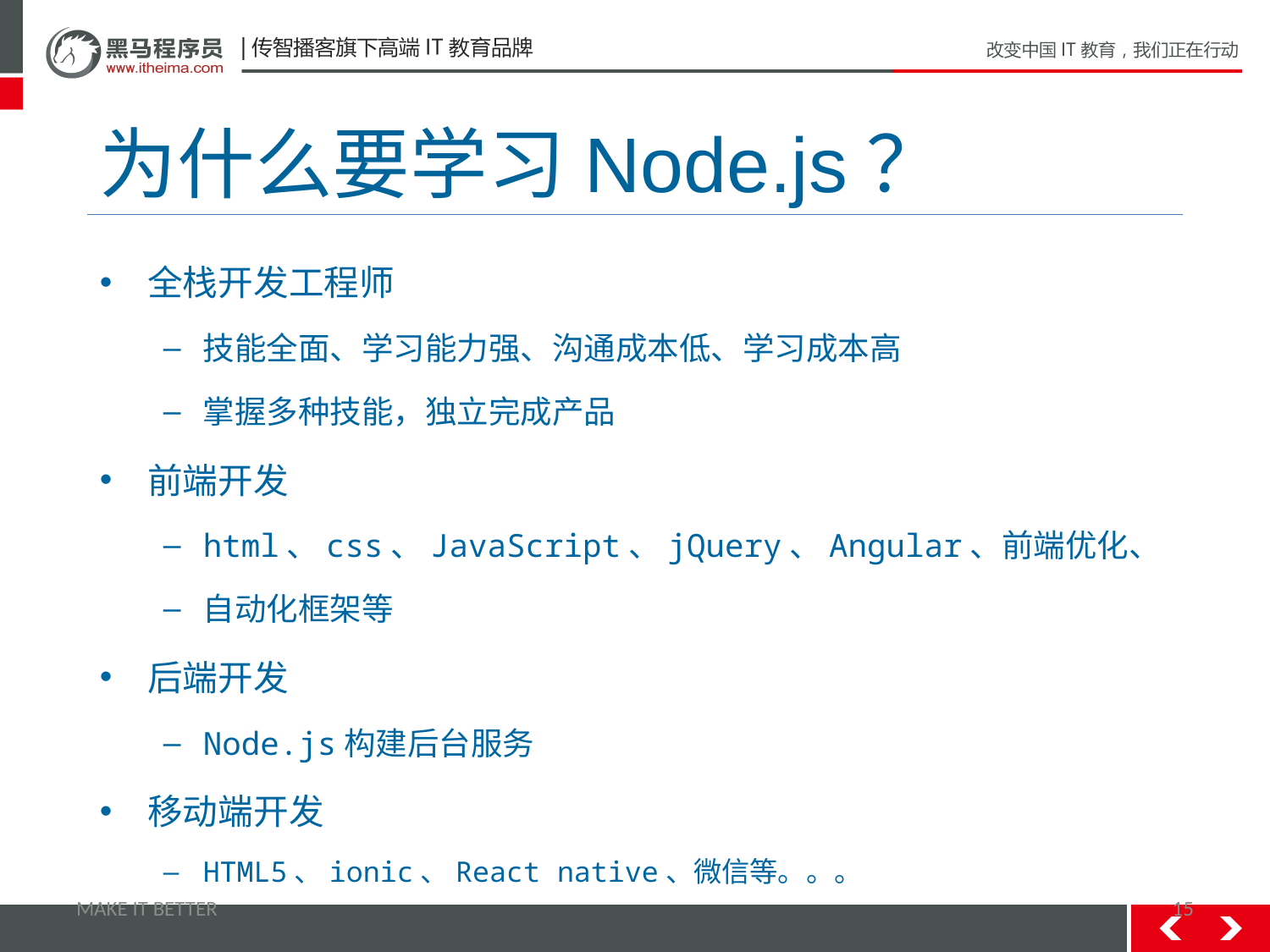

# 为什么要学习Node.js？
全栈开发工程师
技能全面、学习能力强、沟通成本低、学习成本高
掌握多种技能，独立完成产品
前端开发
html、css、JavaScript、jQuery、Angular、前端优化、
自动化框架等
后端开发
Node.js构建后台服务
移动端开发
HTML5、ionic、React native、微信等。。。
MAKE IT BETTER
15